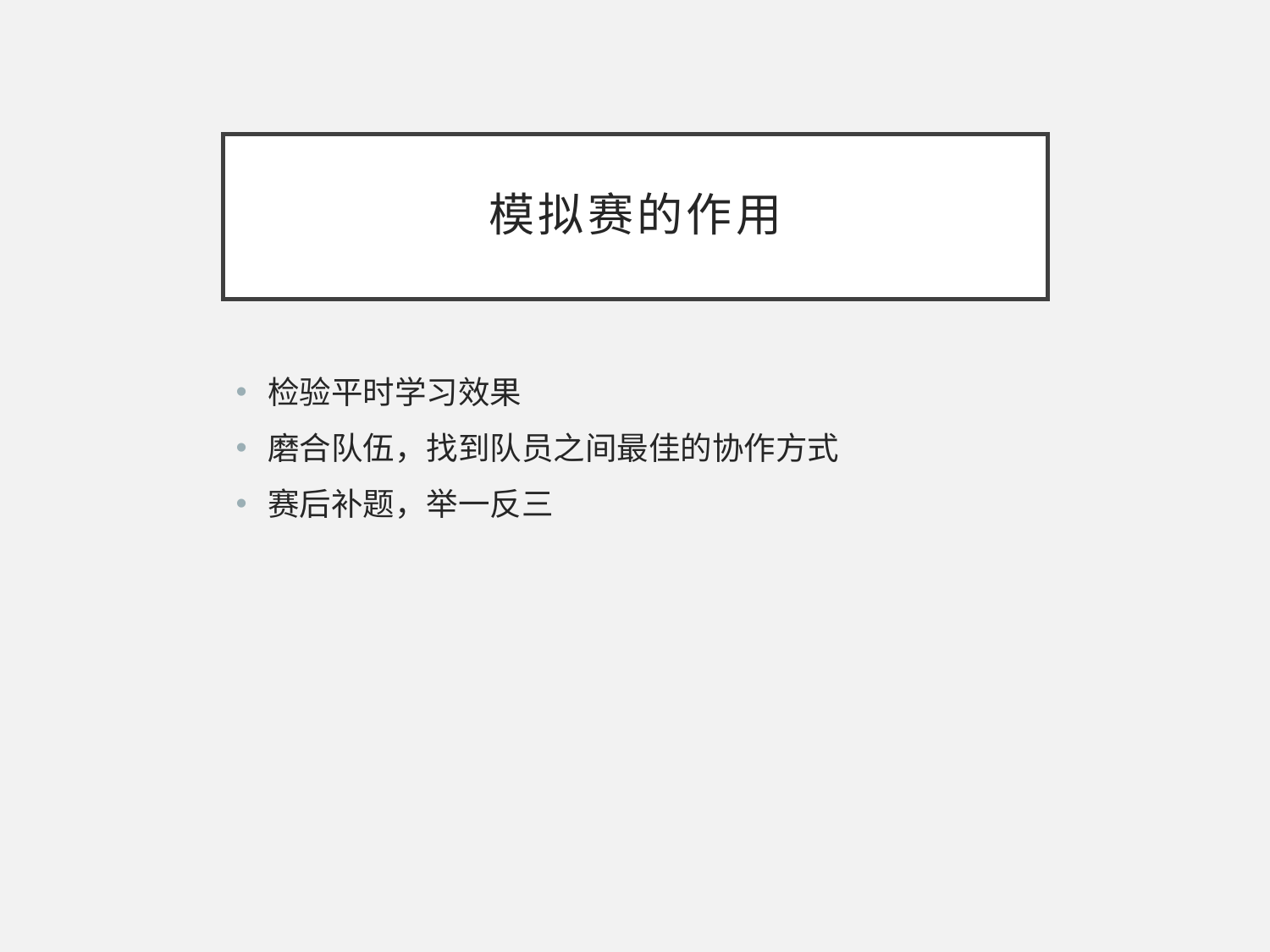

# 模拟赛的作用
检验平时学习效果
磨合队伍，找到队员之间最佳的协作方式
赛后补题，举一反三